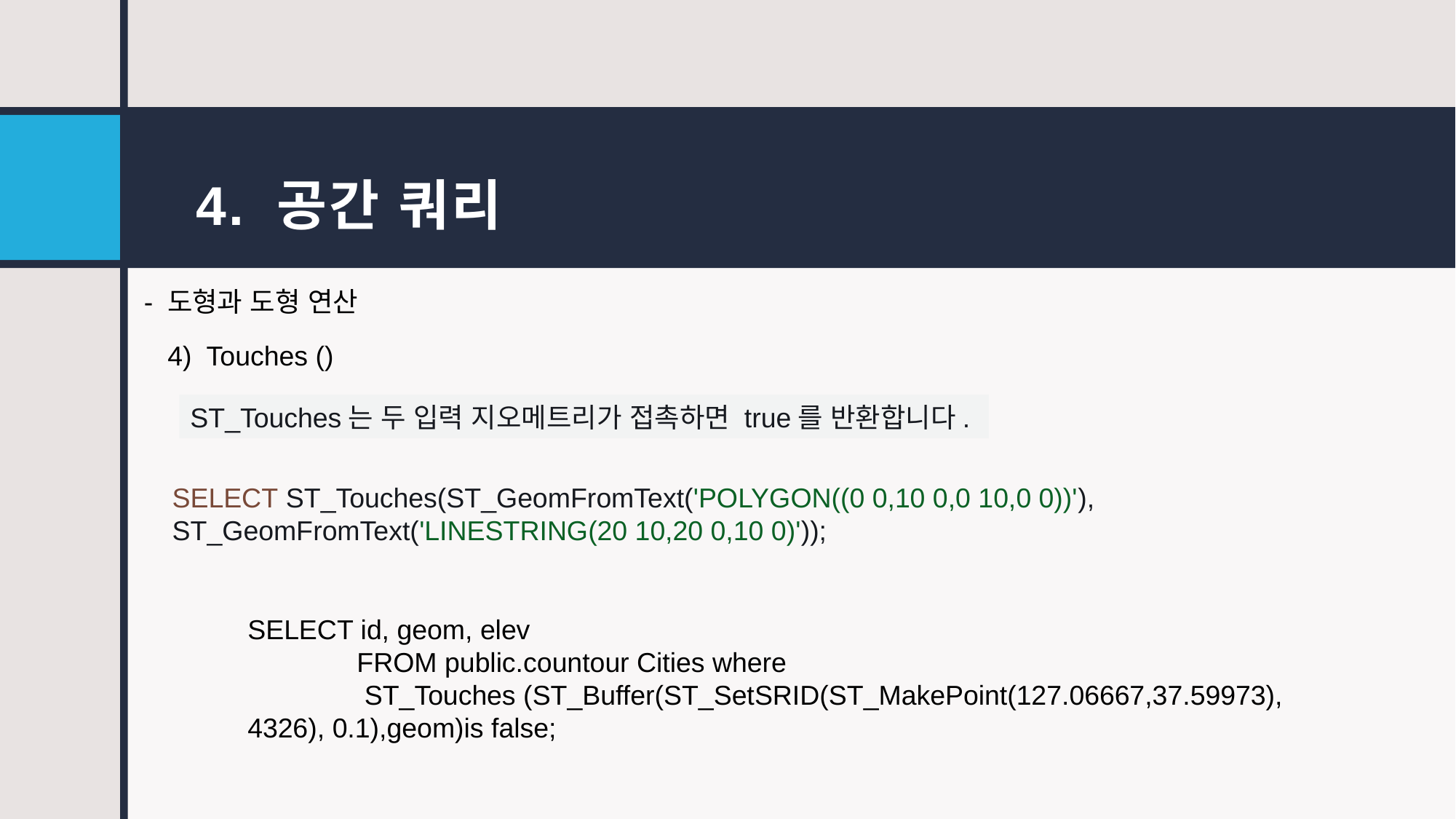

# 4. 공간 쿼리

- 도형과 도형 연산

4)  Touches ()
ST_Touches는 두 입력 지오메트리가 접촉하면 true를 반환합니다.

SELECT ST_Touches(ST_GeomFromText('POLYGON((0 0,10 0,0 10,0 0))'), ST_GeomFromText('LINESTRING(20 10,20 0,10 0)'));
SELECT id, geom, elev
	FROM public.countour Cities where
	 ST_Touches (ST_Buffer(ST_SetSRID(ST_MakePoint(127.06667,37.59973), 4326), 0.1),geom)is false;